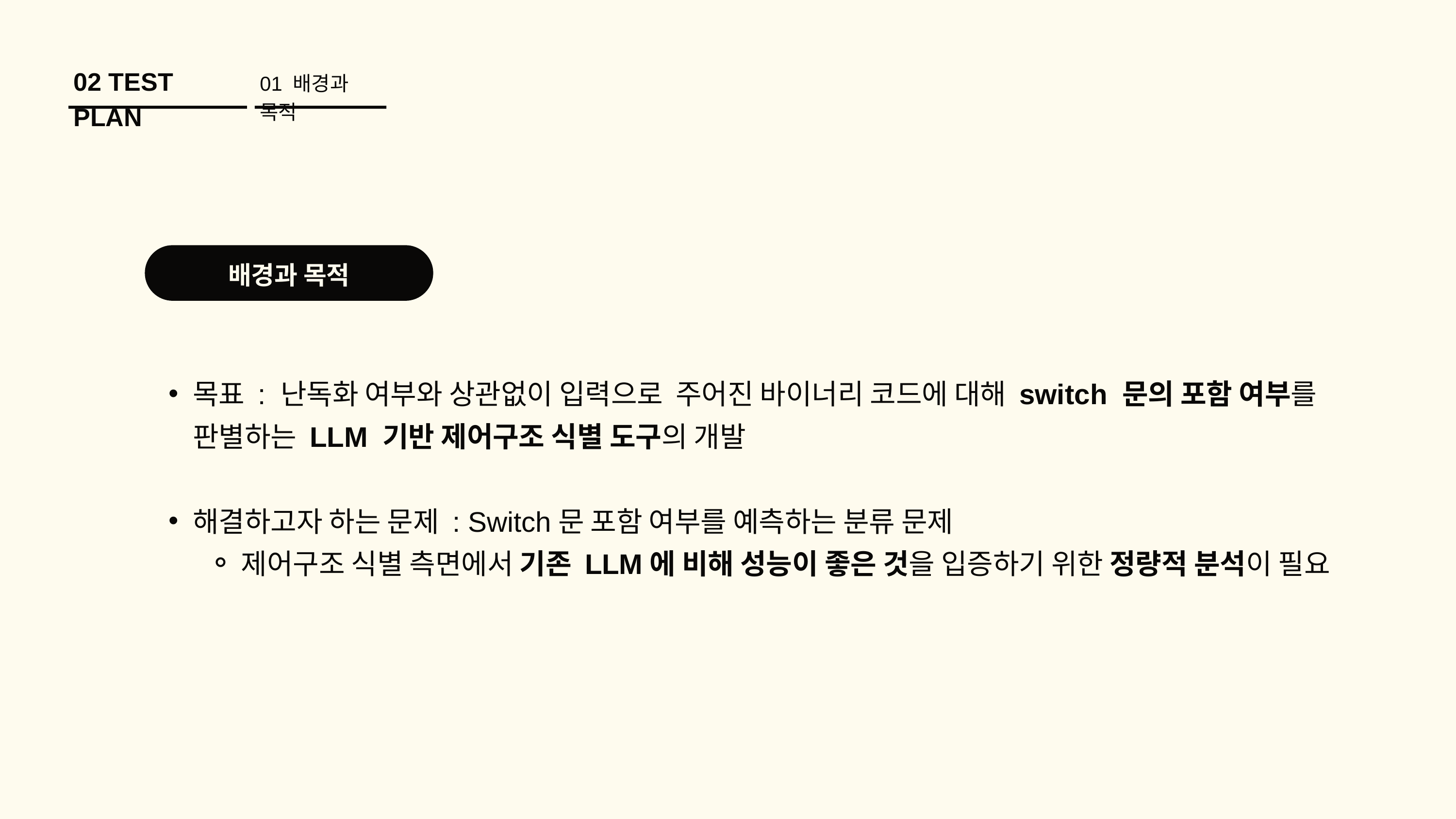

02 TEST PLAN
01 배경과 목적

배경과 목적
목표 : 난독화 여부와 상관없이 입력으로  주어진 바이너리 코드에 대해 switch 문의 포함 여부를  판별하는 LLM 기반 제어구조 식별 도구의 개발

해결하고자 하는 문제 : Switch문 포함 여부를 예측하는 분류 문제
제어구조 식별 측면에서 기존 LLM에 비해 성능이 좋은 것을 입증하기 위한 정량적 분석이 필요